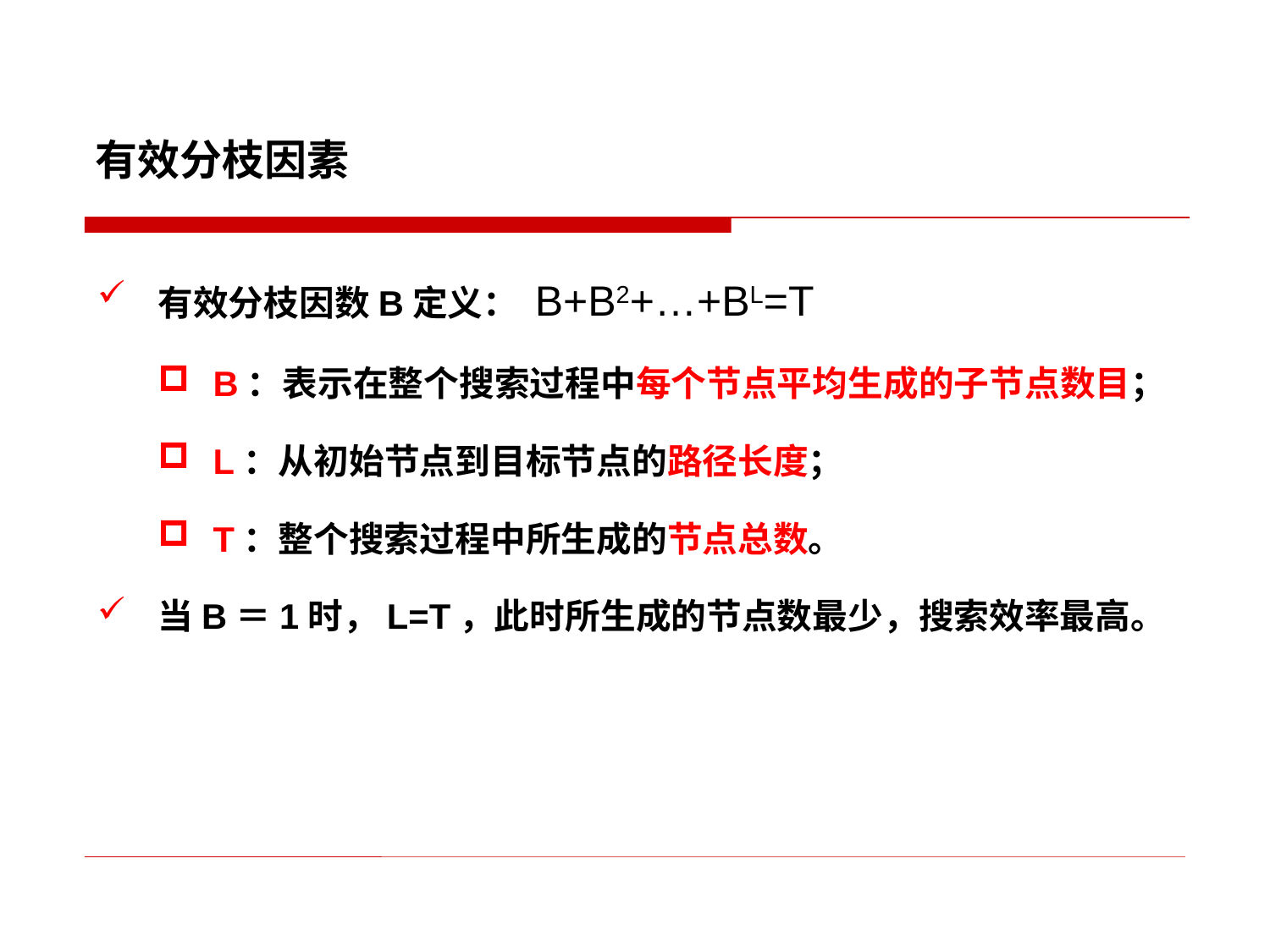

# 有效分枝因素
有效分枝因数B定义： B+B2+…+BL=T
B：表示在整个搜索过程中每个节点平均生成的子节点数目；
L：从初始节点到目标节点的路径长度；
T：整个搜索过程中所生成的节点总数。
当B＝1时，L=T，此时所生成的节点数最少，搜索效率最高。